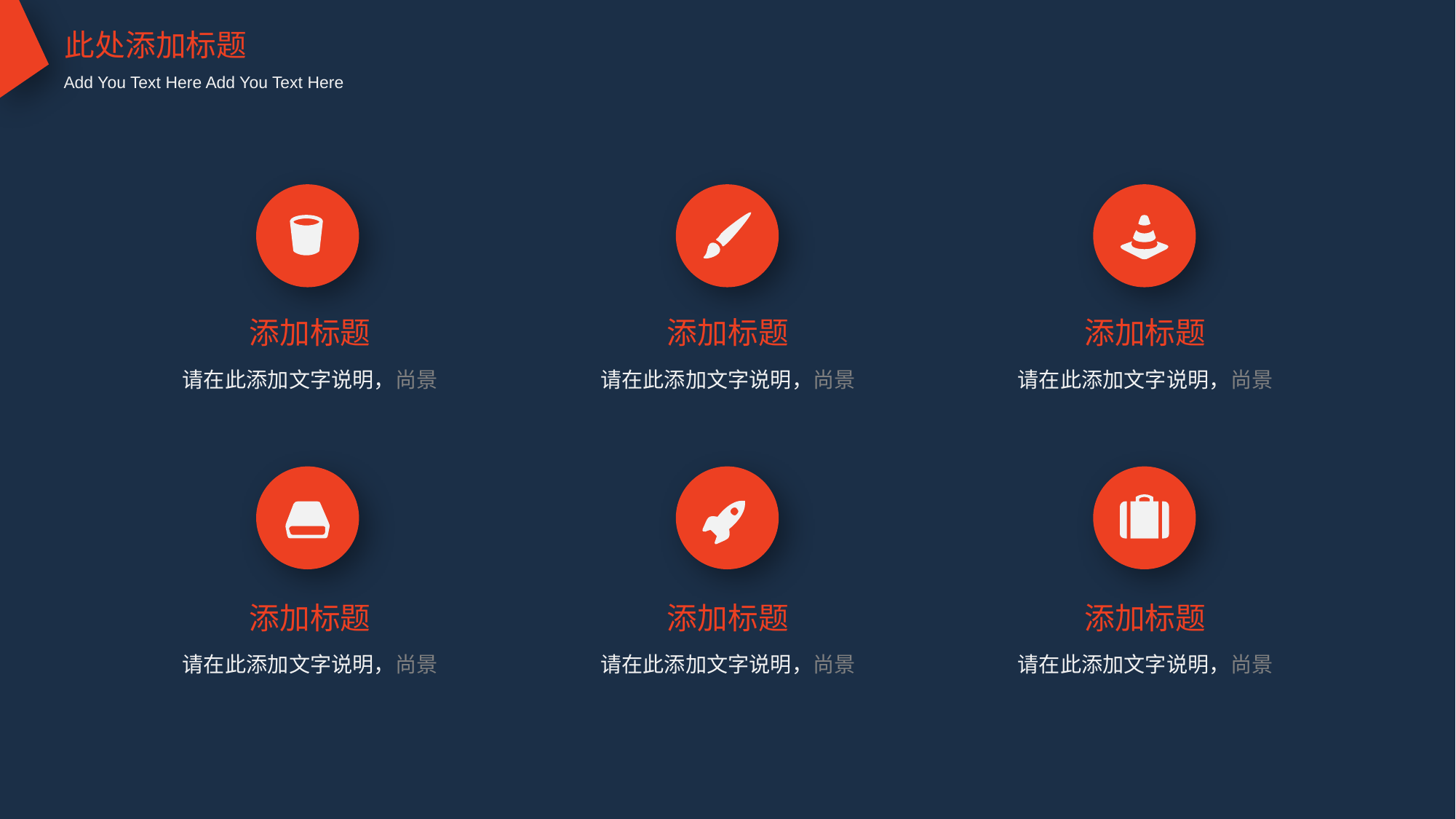

此处添加标题
Add You Text Here Add You Text Here

添加标题
添加标题
添加标题
请在此添加文字说明，尚景
请在此添加文字说明，尚景
请在此添加文字说明，尚景

添加标题
添加标题
添加标题
请在此添加文字说明，尚景
请在此添加文字说明，尚景
请在此添加文字说明，尚景